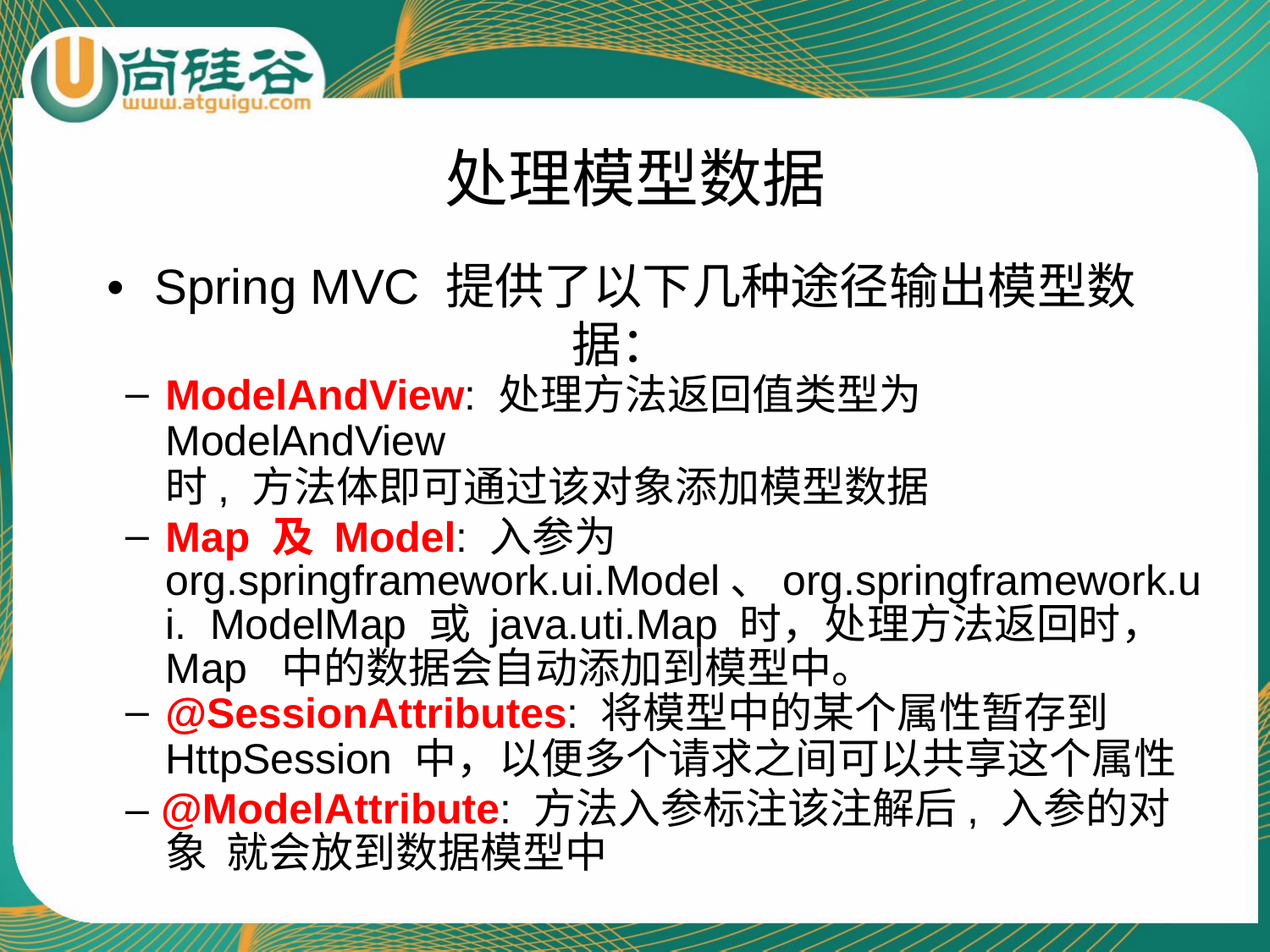

# 处理模型数据
•	Spring MVC 提供了以下几种途径输出模型数据：
ModelAndView: 处理方法返回值类型为 ModelAndView
时, 方法体即可通过该对象添加模型数据
Map 及 Model: 入参为  org.springframework.ui.Model、org.springframework.ui.  ModelMap 或 java.uti.Map 时，处理方法返回时，Map  中的数据会自动添加到模型中。
@SessionAttributes: 将模型中的某个属性暂存到
HttpSession 中，以便多个请求之间可以共享这个属性
– @ModelAttribute: 方法入参标注该注解后, 入参的对象  就会放到数据模型中